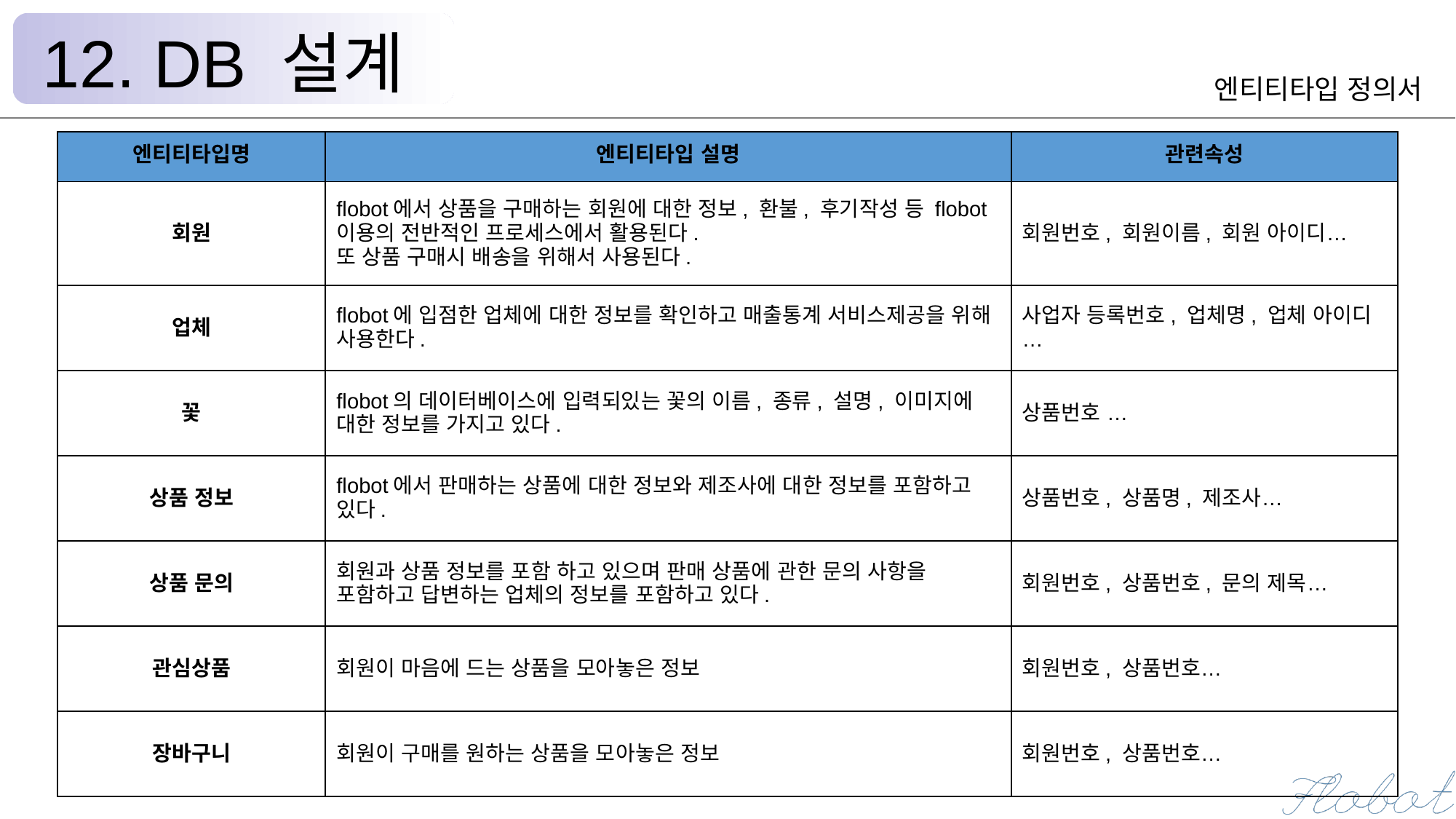

12. DB 설계

엔티티타입 정의서
| 엔티티타입명 | 엔티티타입 설명 | 관련속성 |
| --- | --- | --- |
| 회원 | flobot에서 상품을 구매하는 회원에 대한 정보, 환불, 후기작성 등 flobot 이용의 전반적인 프로세스에서 활용된다. 또 상품 구매시 배송을 위해서 사용된다. | 회원번호, 회원이름, 회원 아이디… |
| 업체 | flobot에 입점한 업체에 대한 정보를 확인하고 매출통계 서비스제공을 위해 사용한다. | 사업자 등록번호, 업체명, 업체 아이디… |
| 꽃 | flobot의 데이터베이스에 입력되있는 꽃의 이름, 종류, 설명, 이미지에 대한 정보를 가지고 있다. | 상품번호 … |
| 상품 정보 | flobot에서 판매하는 상품에 대한 정보와 제조사에 대한 정보를 포함하고 있다. | 상품번호, 상품명, 제조사… |
| 상품 문의 | 회원과 상품 정보를 포함 하고 있으며 판매 상품에 관한 문의 사항을 포함하고 답변하는 업체의 정보를 포함하고 있다. | 회원번호, 상품번호, 문의 제목… |
| 관심상품 | 회원이 마음에 드는 상품을 모아놓은 정보 | 회원번호, 상품번호… |
| 장바구니 | 회원이 구매를 원하는 상품을 모아놓은 정보 | 회원번호, 상품번호… |